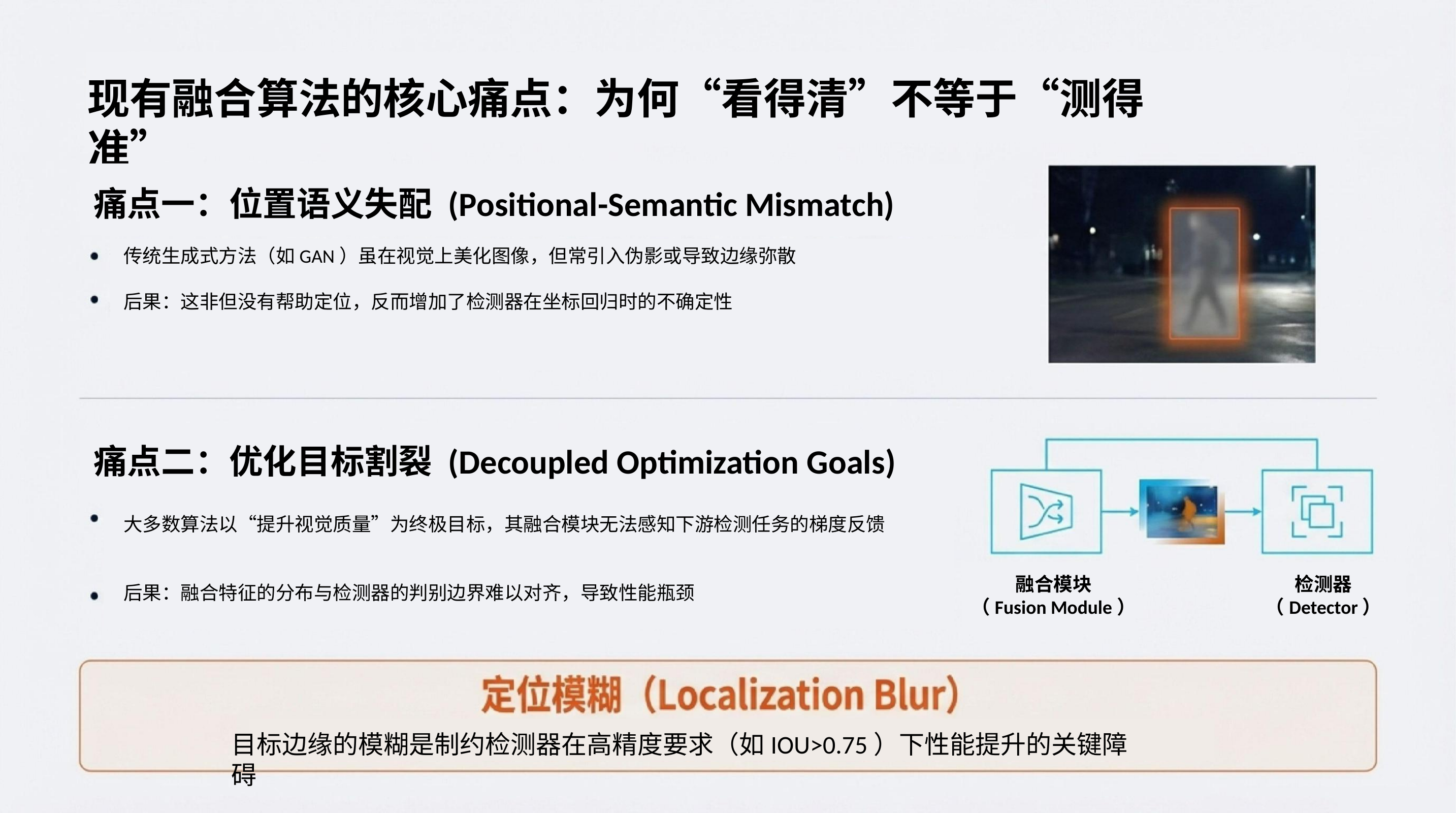

现有融合算法的核心痛点：为何“看得清”不等于“测得准”

痛点一：位置语义失配 (Positional-Semantic Mismatch)

传统生成式方法（如GAN）虽在视觉上美化图像，但常引入伪影或导致边缘弥散

后果：这非但没有帮助定位，反而增加了检测器在坐标回归时的不确定性

痛点二：优化目标割裂 (Decoupled Optimization Goals)

大多数算法以“提升视觉质量”为终极目标，其融合模块无法感知下游检测任务的梯度反馈

后果：融合特征的分布与检测器的判别边界难以对齐，导致性能瓶颈

融合模块
（Fusion Module）
检测器
（Detector）

目标边缘的模糊是制约检测器在高精度要求（如IOU>0.75）下性能提升的关键障碍